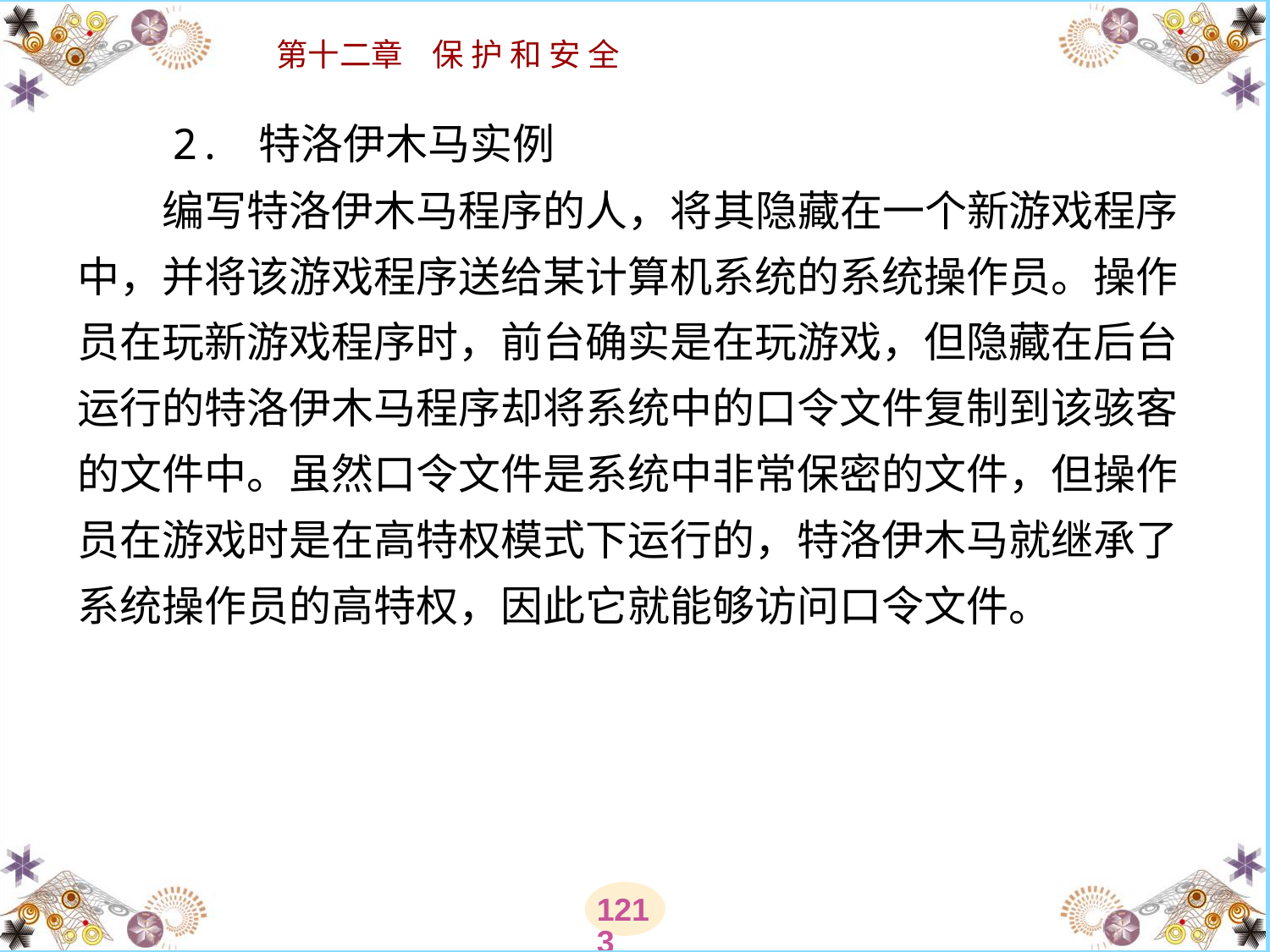

# 2. 特洛伊木马实例 　　编写特洛伊木马程序的人，将其隐藏在一个新游戏程序中，并将该游戏程序送给某计算机系统的系统操作员。操作员在玩新游戏程序时，前台确实是在玩游戏，但隐藏在后台运行的特洛伊木马程序却将系统中的口令文件复制到该骇客的文件中。虽然口令文件是系统中非常保密的文件，但操作员在游戏时是在高特权模式下运行的，特洛伊木马就继承了系统操作员的高特权，因此它就能够访问口令文件。